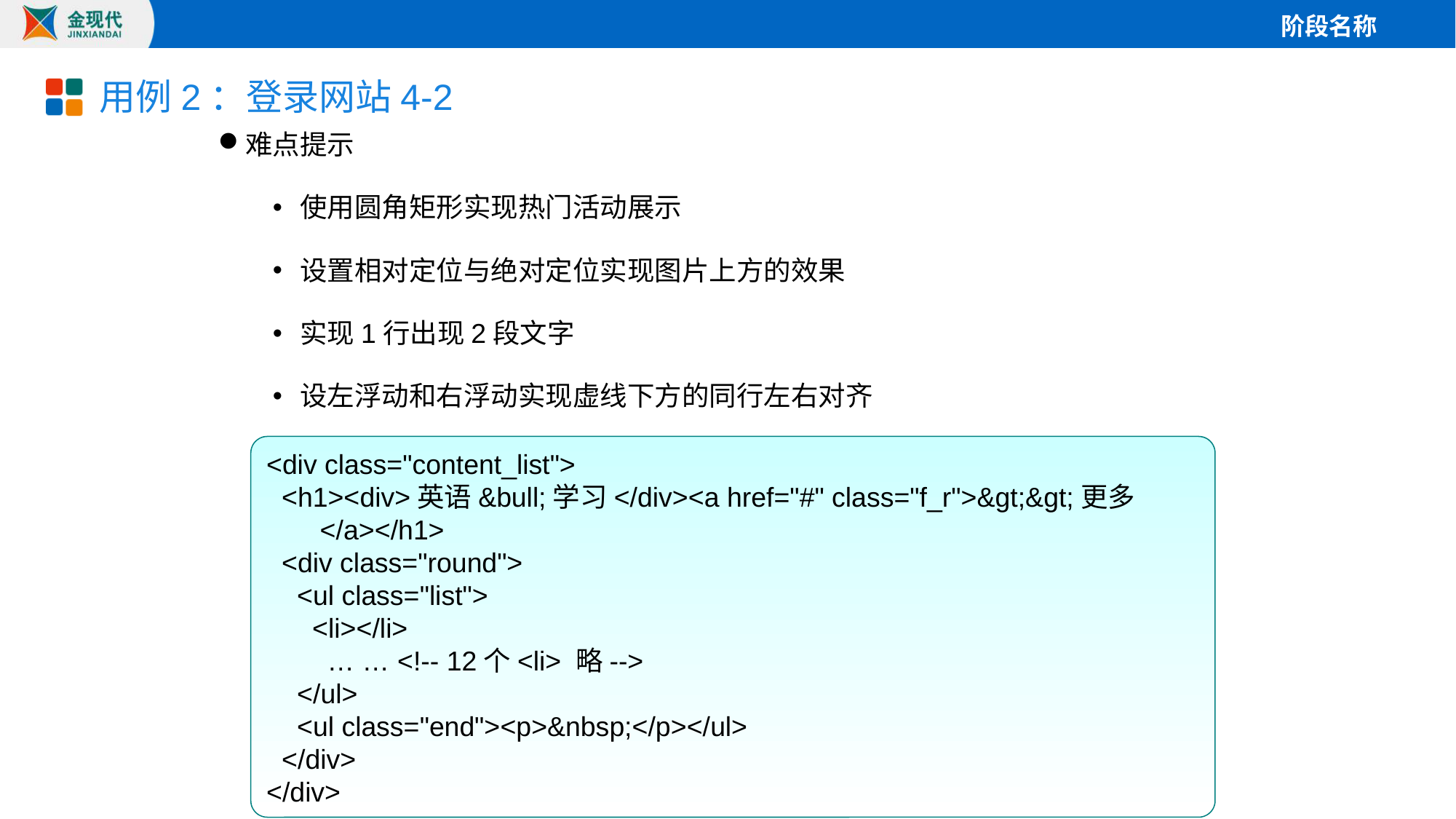

# 用例2：登录网站4-2
难点提示
使用圆角矩形实现热门活动展示
设置相对定位与绝对定位实现图片上方的效果
实现1行出现2段文字
设左浮动和右浮动实现虚线下方的同行左右对齐
<div class="content_list">
  <h1><div>英语&bull;学习</div><a href="#" class="f_r">&gt;&gt;更多
       </a></h1>
  <div class="round">
    <ul class="list">
      <li></li>
        … … <!-- 12个<li> 略-->
    </ul>
    <ul class="end"><p>&nbsp;</p></ul>
  </div>
</div>